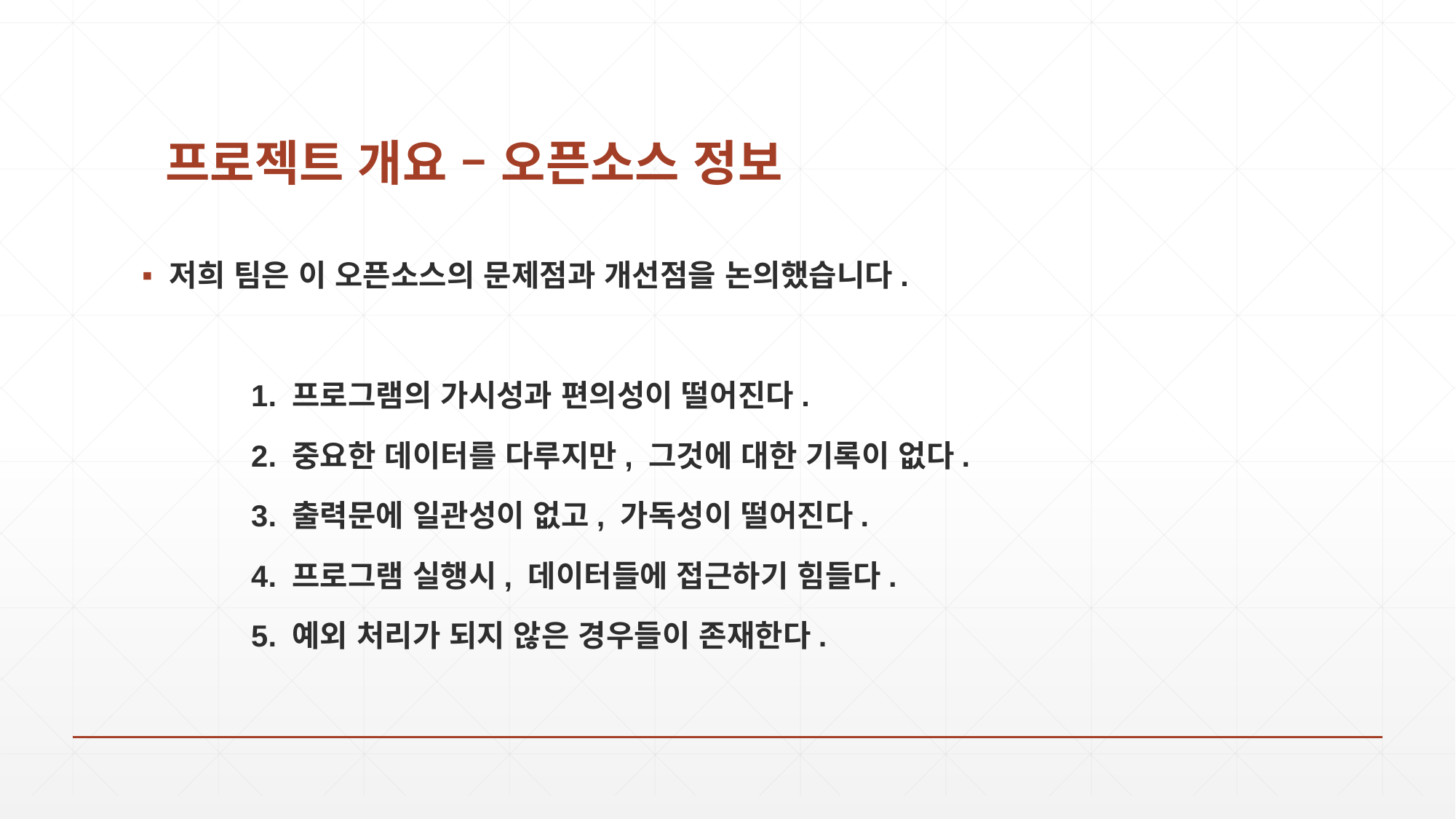

# 프로젝트 개요 – 오픈소스 정보
저희 팀은 이 오픈소스의 문제점과 개선점을 논의했습니다.

	1. 프로그램의 가시성과 편의성이 떨어진다.
	2. 중요한 데이터를 다루지만, 그것에 대한 기록이 없다.
	3. 출력문에 일관성이 없고, 가독성이 떨어진다.
	4. 프로그램 실행시, 데이터들에 접근하기 힘들다.
	5. 예외 처리가 되지 않은 경우들이 존재한다.